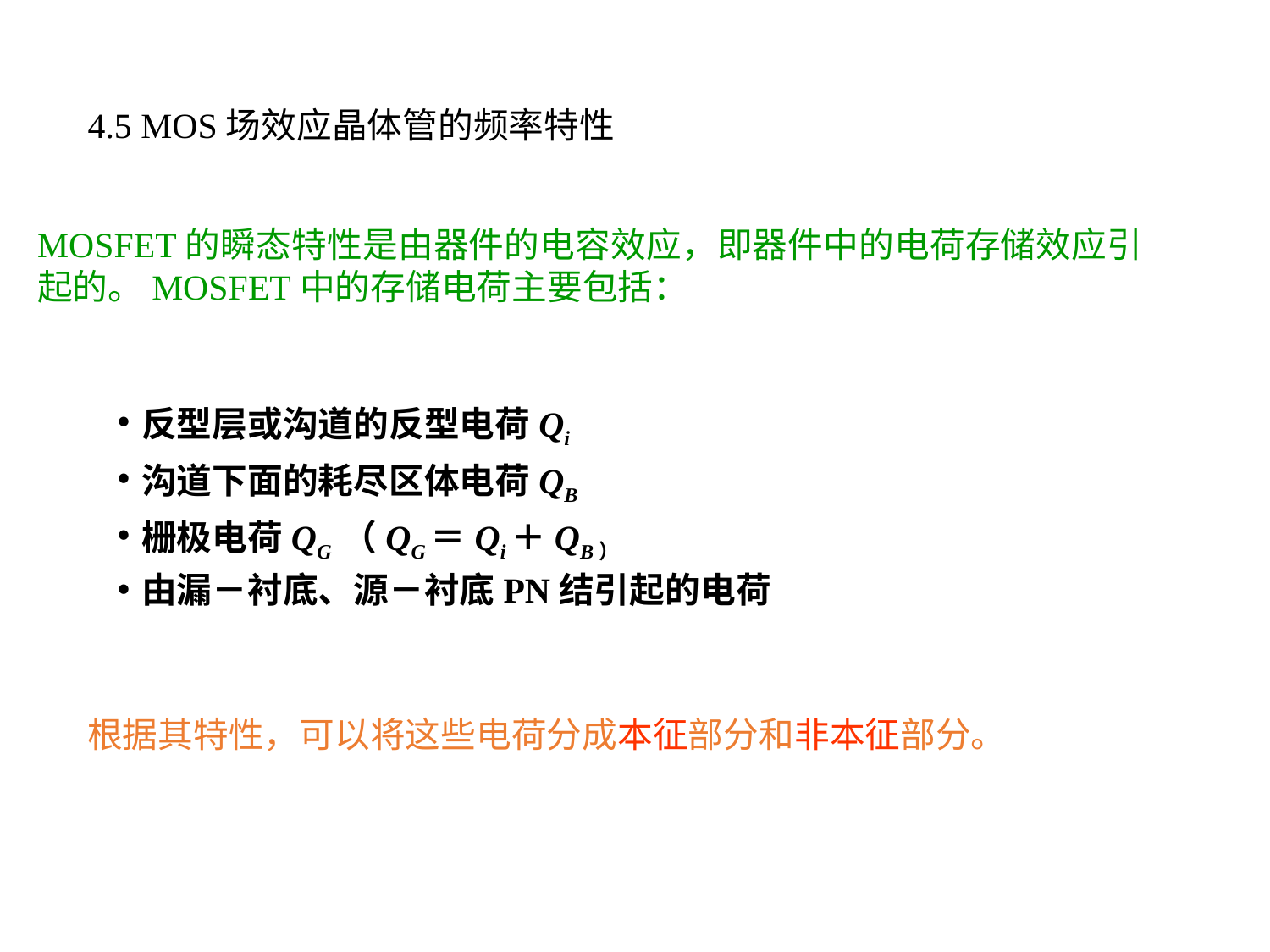

4.5 MOS场效应晶体管的频率特性
MOSFET的瞬态特性是由器件的电容效应，即器件中的电荷存储效应引起的。MOSFET中的存储电荷主要包括：
反型层或沟道的反型电荷Qi
沟道下面的耗尽区体电荷QB
栅极电荷QG （QG＝Qi＋QB）
由漏－衬底、源－衬底PN结引起的电荷
根据其特性，可以将这些电荷分成本征部分和非本征部分。